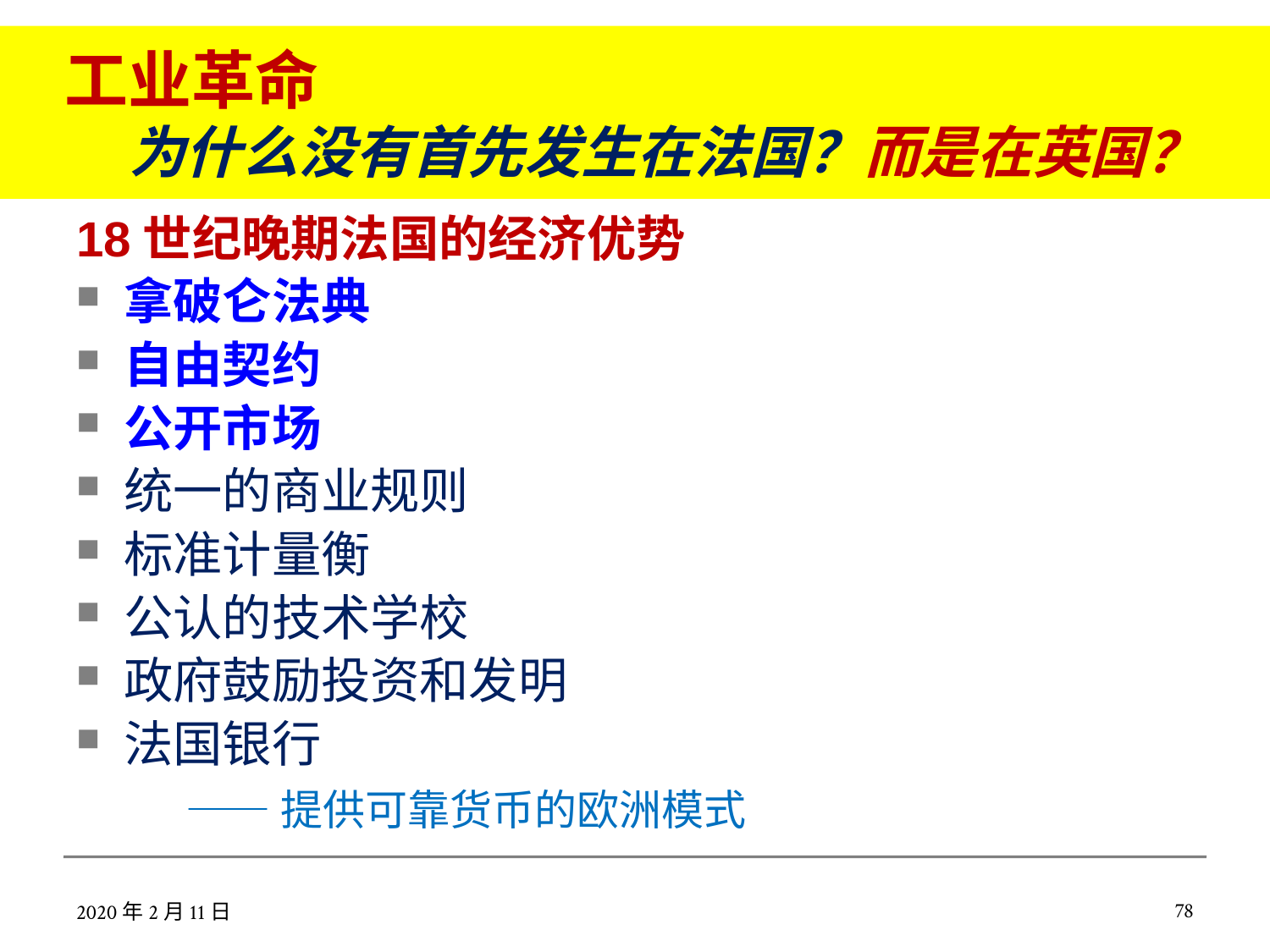

# 工业革命 为什么没有首先发生在法国？而是在英国？
18世纪晚期法国的经济优势
拿破仑法典
自由契约
公开市场
统一的商业规则
标准计量衡
公认的技术学校
政府鼓励投资和发明
法国银行
          ——提供可靠货币的欧洲模式
2020年2月11日
78